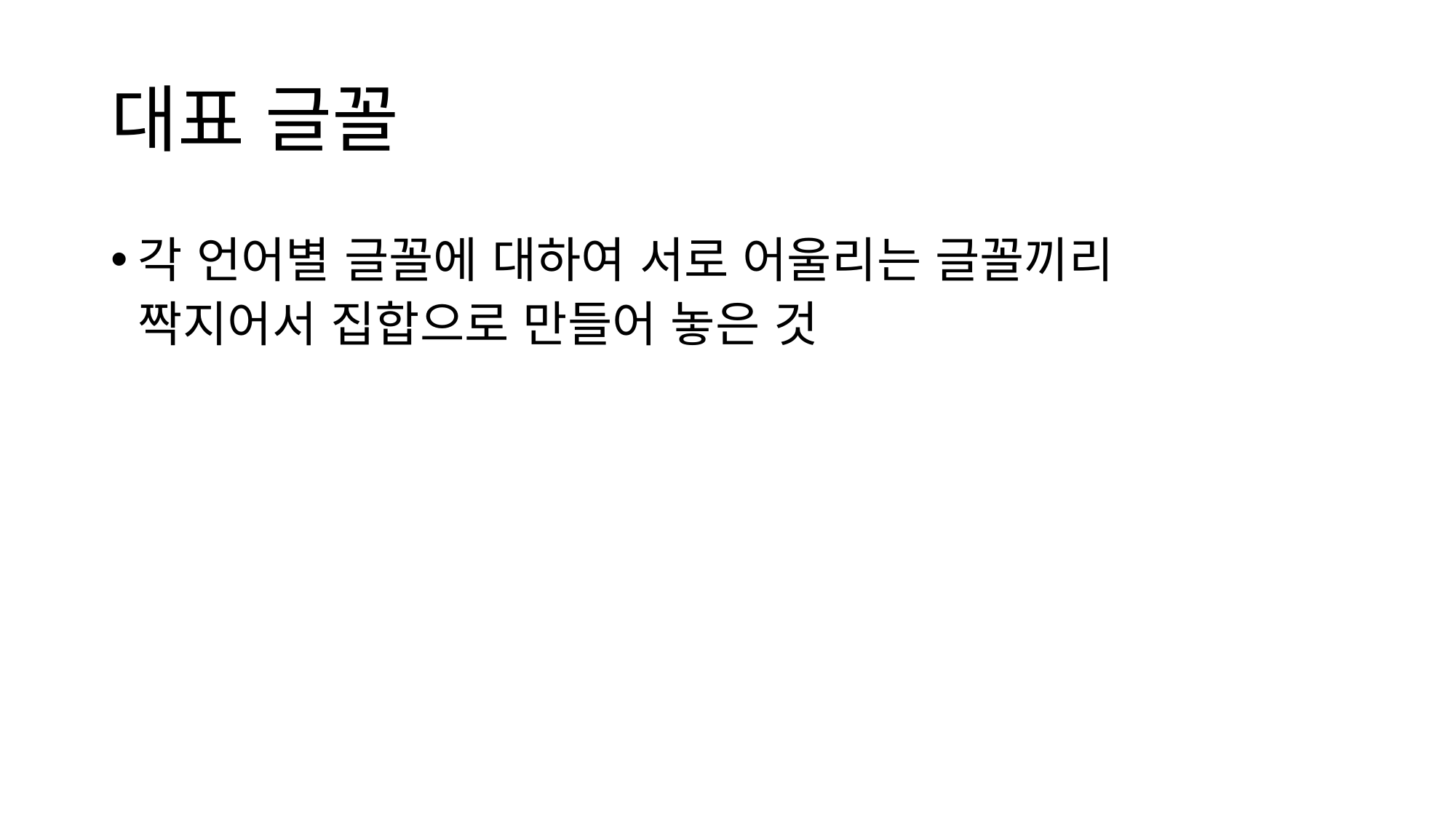

# 대표 글꼴
각 언어별 글꼴에 대하여 서로 어울리는 글꼴끼리
짝지어서 집합으로 만들어 놓은 것